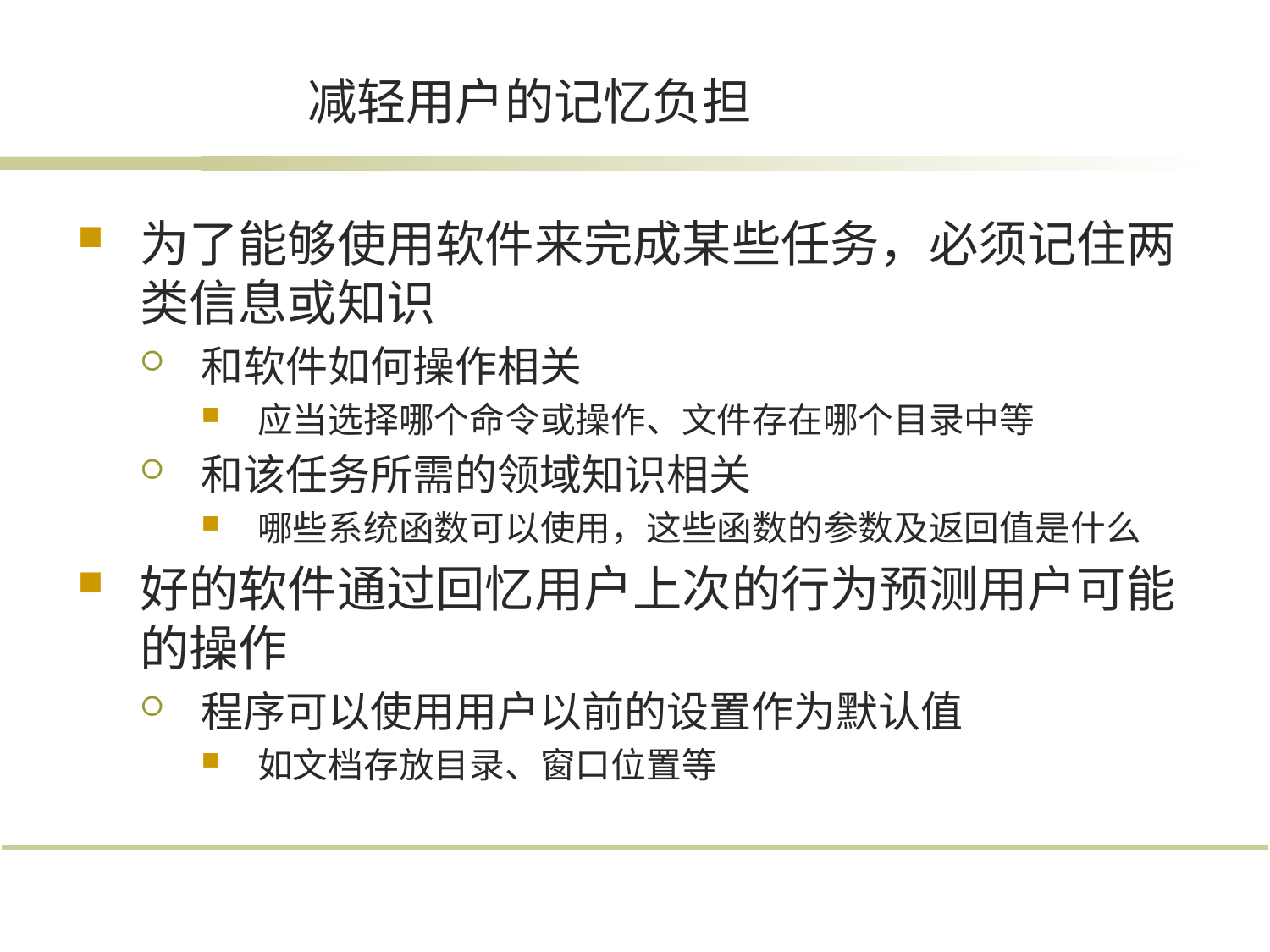

# 减轻用户的记忆负担
为了能够使用软件来完成某些任务，必须记住两类信息或知识
和软件如何操作相关
应当选择哪个命令或操作、文件存在哪个目录中等
和该任务所需的领域知识相关
哪些系统函数可以使用，这些函数的参数及返回值是什么
好的软件通过回忆用户上次的行为预测用户可能的操作
程序可以使用用户以前的设置作为默认值
如文档存放目录、窗口位置等